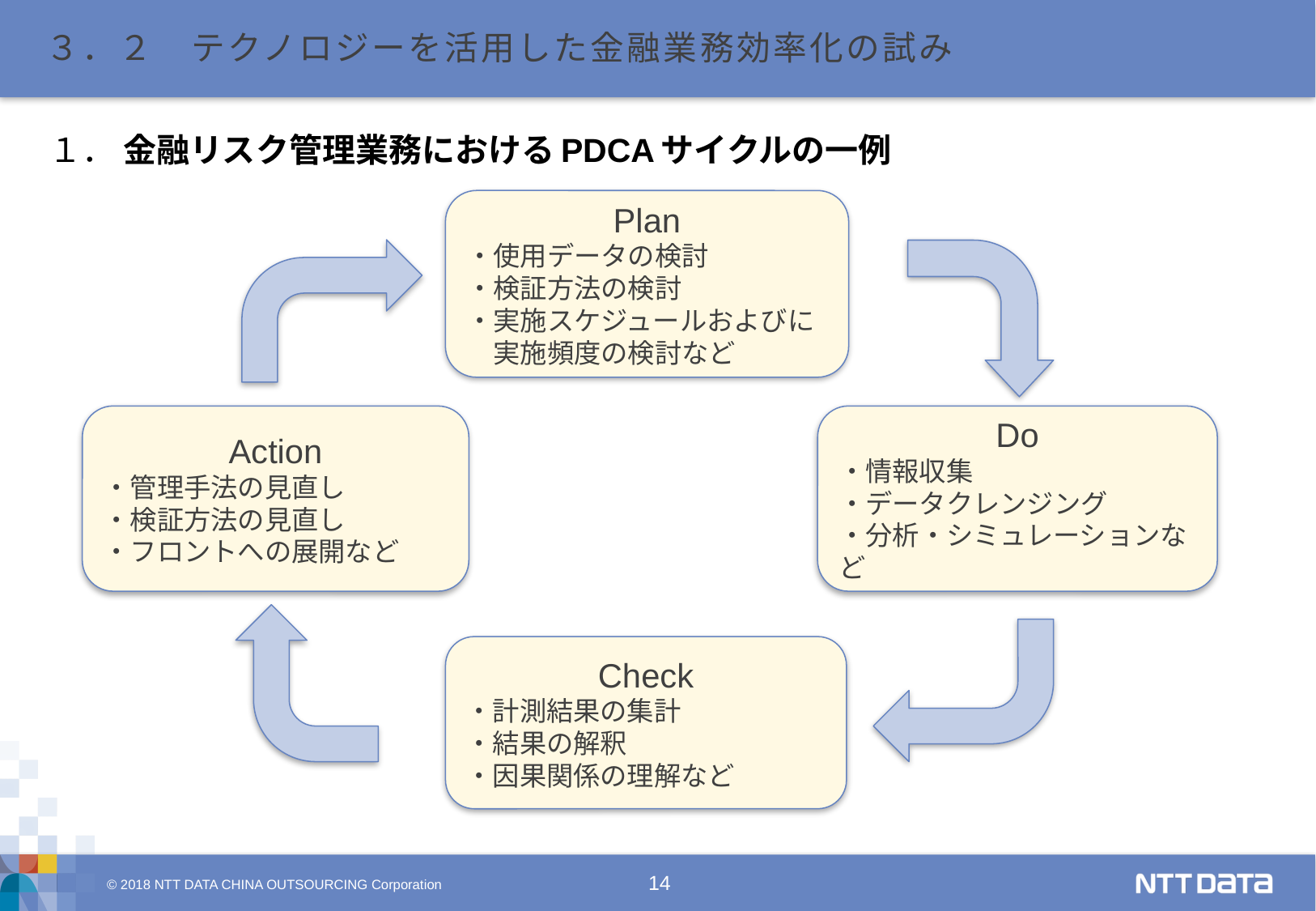

３．２　テクノロジーを活用した金融業務効率化の試み
１． 金融リスク管理業務におけるPDCAサイクルの一例
Plan
・使用データの検討
・検証方法の検討
・実施スケジュールおよびに
　実施頻度の検討など

Action
・管理手法の見直し
・検証方法の見直し
・フロントへの展開など
Do
・情報収集
・データクレンジング
・分析・シミュレーションなど

Check
・計測結果の集計
・結果の解釈
・因果関係の理解など